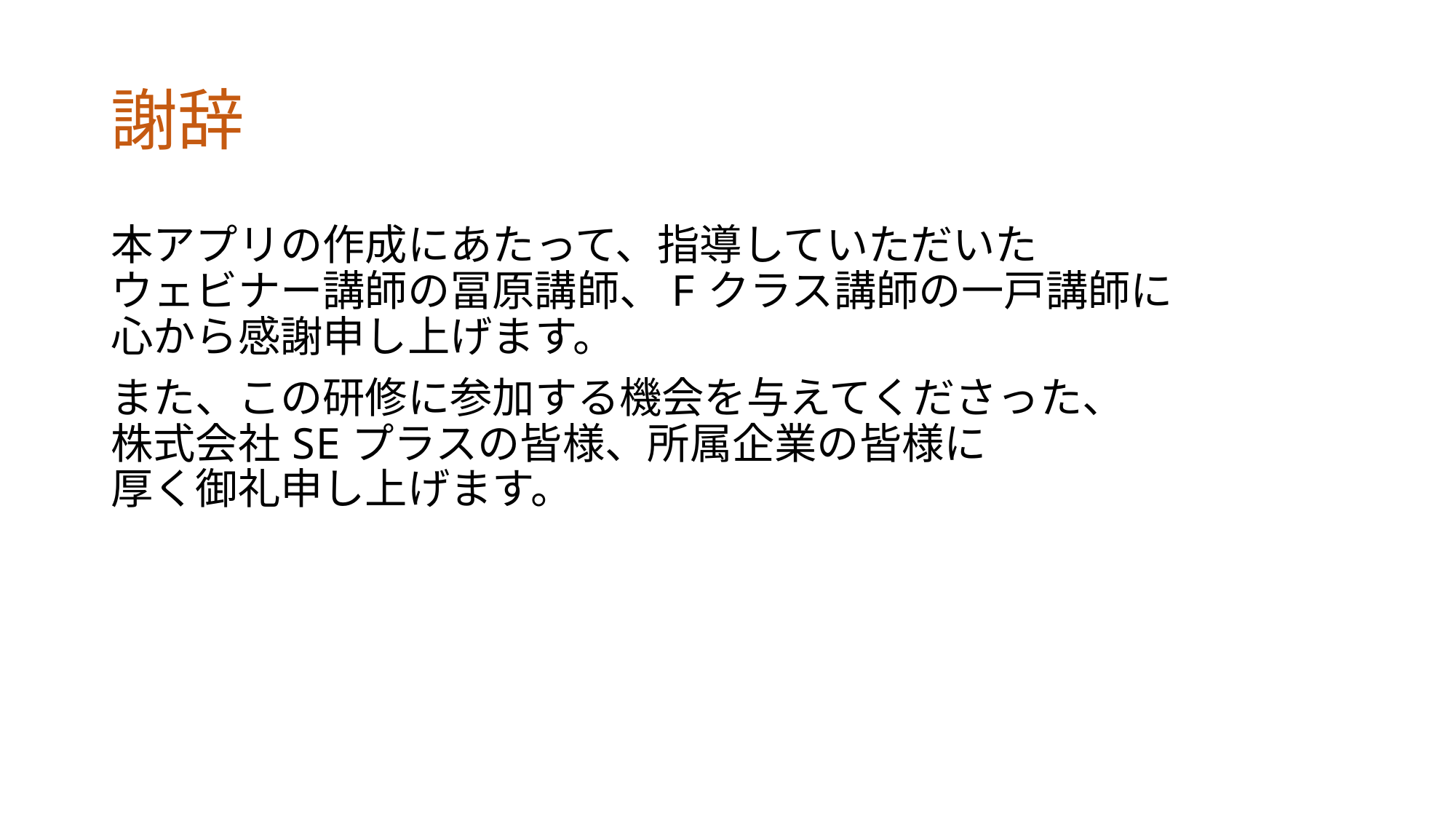

# 謝辞
本アプリの作成にあたって、指導していただいた
ウェビナー講師の冨原講師、Fクラス講師の一戸講師に
心から感謝申し上げます。
また、この研修に参加する機会を与えてくださった、
株式会社SEプラスの皆様、所属企業の皆様に
厚く御礼申し上げます。